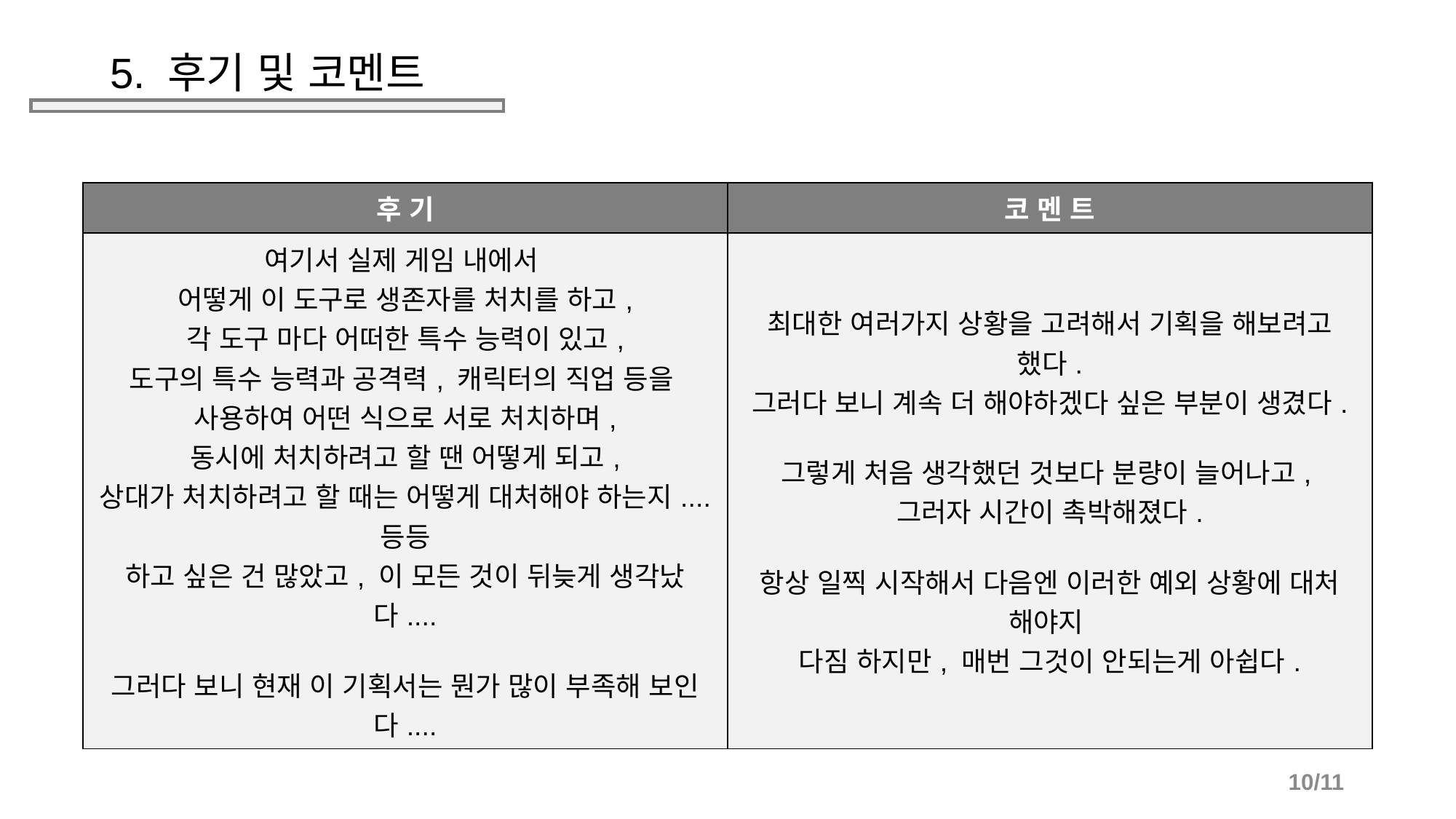

# 5. 후기 및 코멘트
| 후 기 | 코 멘 트 |
| --- | --- |
| 여기서 실제 게임 내에서 어떻게 이 도구로 생존자를 처치를 하고, 각 도구 마다 어떠한 특수 능력이 있고, 도구의 특수 능력과 공격력, 캐릭터의 직업 등을 사용하여 어떤 식으로 서로 처치하며, 동시에 처치하려고 할 땐 어떻게 되고, 상대가 처치하려고 할 때는 어떻게 대처해야 하는지.... 등등 하고 싶은 건 많았고, 이 모든 것이 뒤늦게 생각났다.... 그러다 보니 현재 이 기획서는 뭔가 많이 부족해 보인다.... | 최대한 여러가지 상황을 고려해서 기획을 해보려고 했다. 그러다 보니 계속 더 해야하겠다 싶은 부분이 생겼다. 그렇게 처음 생각했던 것보다 분량이 늘어나고, 그러자 시간이 촉박해졌다. 항상 일찍 시작해서 다음엔 이러한 예외 상황에 대처 해야지 다짐 하지만, 매번 그것이 안되는게 아쉽다. |
10/11